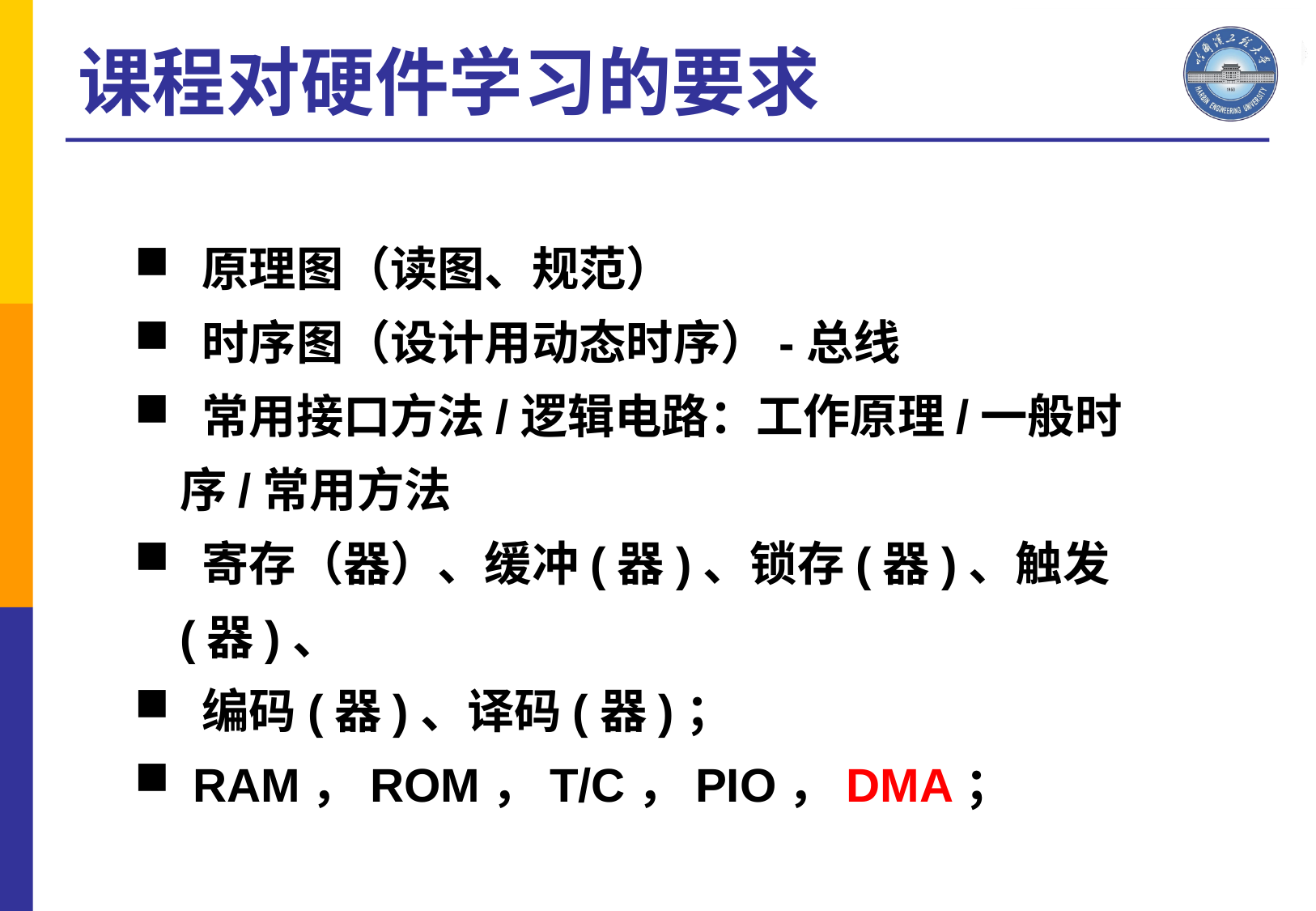

课程对硬件学习的要求
 原理图（读图、规范）
 时序图（设计用动态时序）-总线
 常用接口方法/逻辑电路：工作原理/一般时序/常用方法
 寄存（器）、缓冲(器)、锁存(器)、触发(器)、
 编码(器)、译码(器)；
 RAM，ROM，T/C，PIO，DMA；